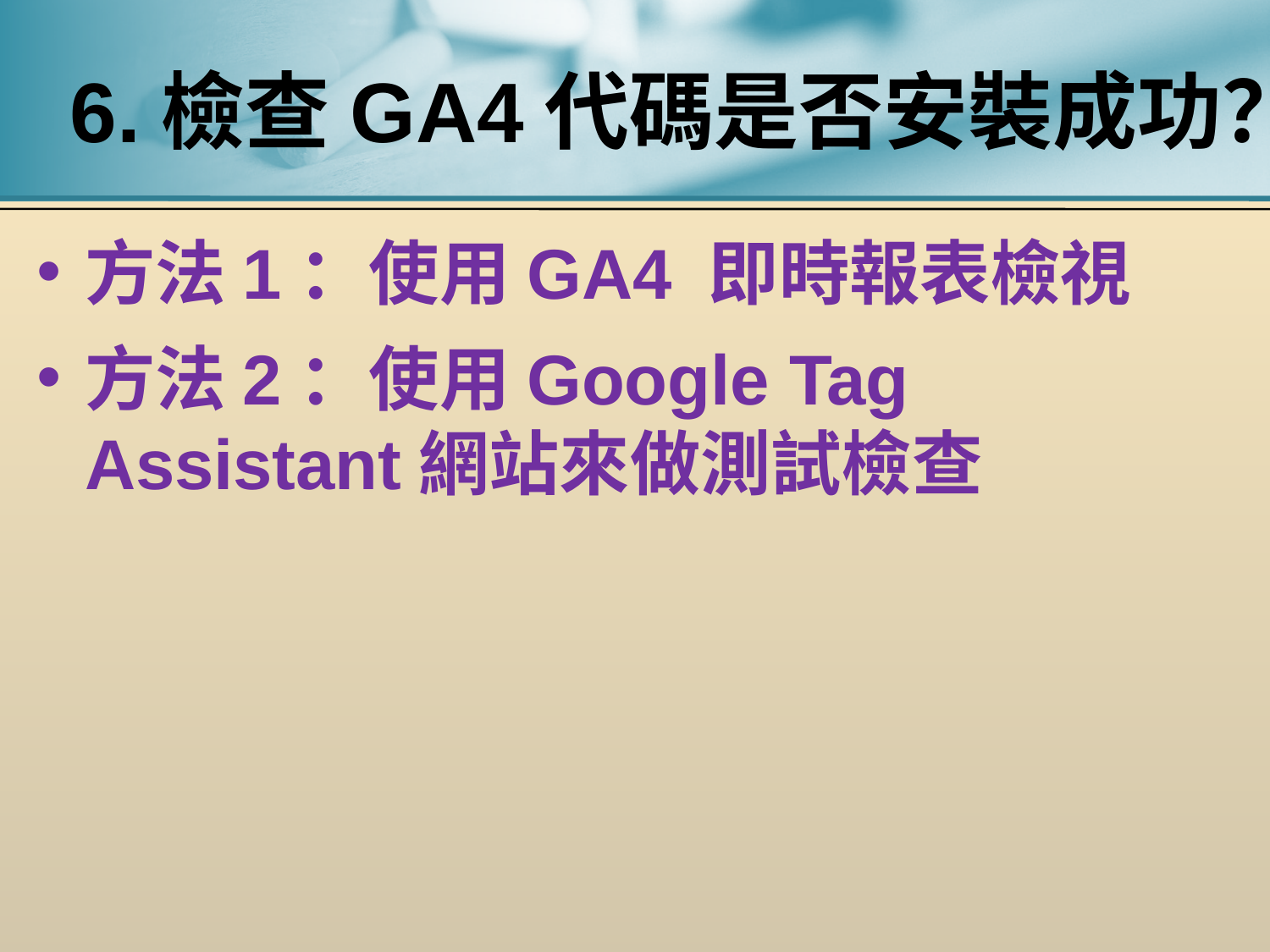

# 6.檢查GA4代碼是否安裝成功？
方法1：使用GA4 即時報表檢視
方法2：使用Google Tag Assistant網站來做測試檢查